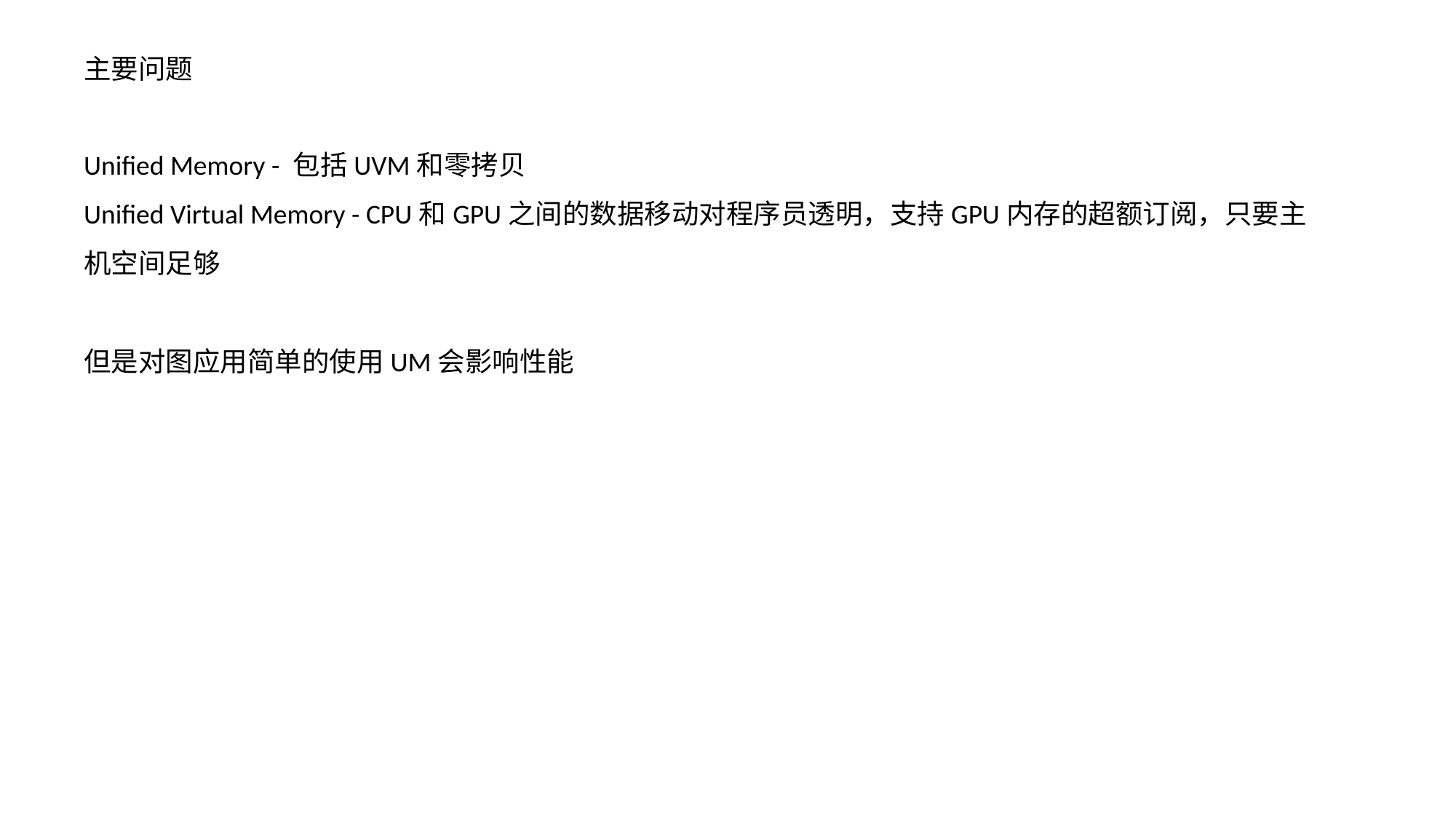

主要问题
Unified Memory - 包括UVM和零拷贝
Unified Virtual Memory - CPU和GPU之间的数据移动对程序员透明，支持GPU内存的超额订阅，只要主机空间足够

但是对图应用简单的使用UM会影响性能